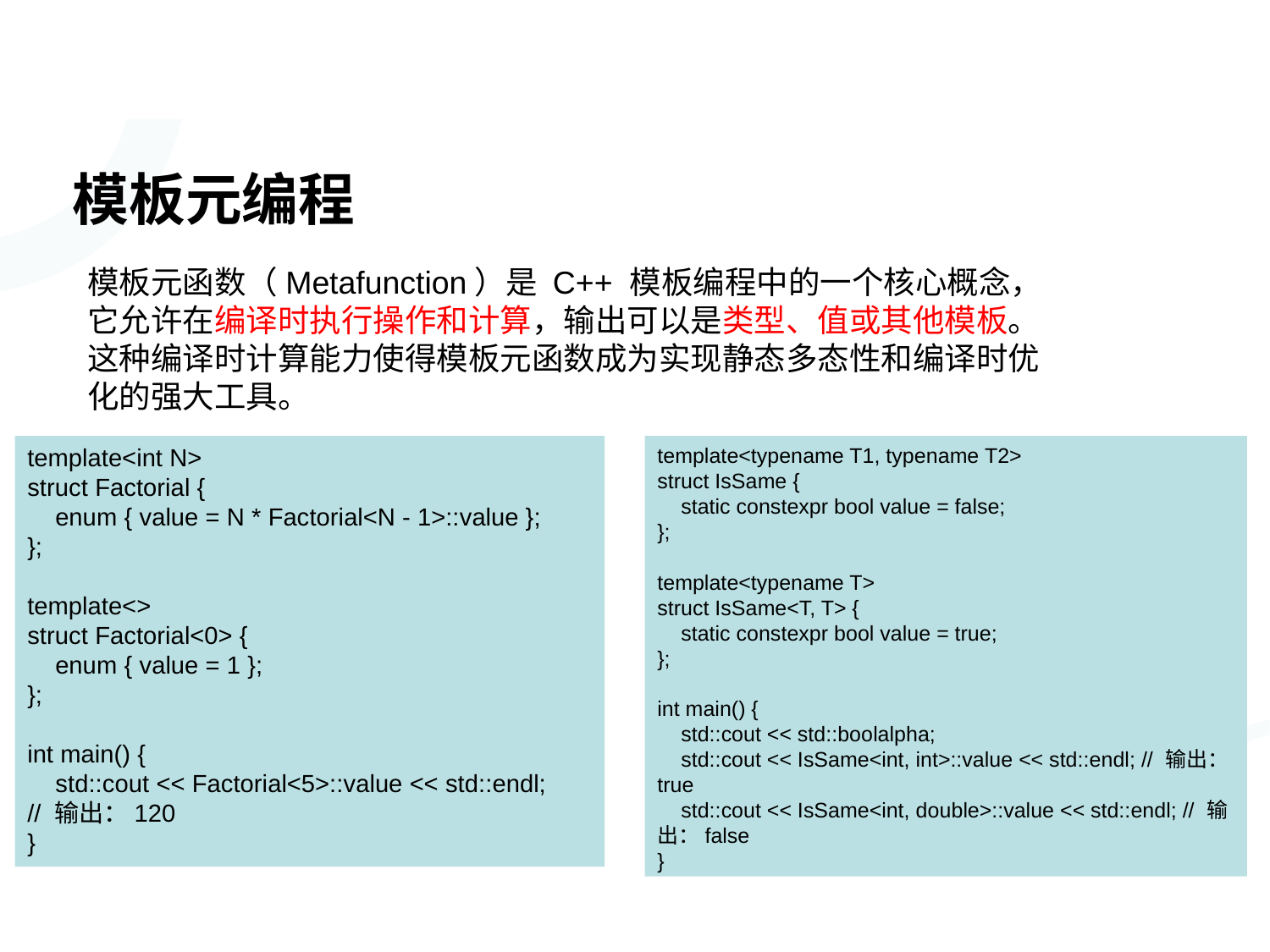

# 模板元编程
模板元函数（Metafunction）是 C++ 模板编程中的一个核心概念，它允许在编译时执行操作和计算，输出可以是类型、值或其他模板。这种编译时计算能力使得模板元函数成为实现静态多态性和编译时优化的强大工具。
template<int N>
struct Factorial {
    enum { value = N * Factorial<N - 1>::value };
};

template<>
struct Factorial<0> {
    enum { value = 1 };
};

int main() {
    std::cout << Factorial<5>::value << std::endl;
// 输出：120
}
template<typename T1, typename T2>
struct IsSame {
    static constexpr bool value = false;
};

template<typename T>
struct IsSame<T, T> {
    static constexpr bool value = true;
};

int main() {
    std::cout << std::boolalpha;
    std::cout << IsSame<int, int>::value << std::endl; // 输出：true
    std::cout << IsSame<int, double>::value << std::endl; // 输出：false
}